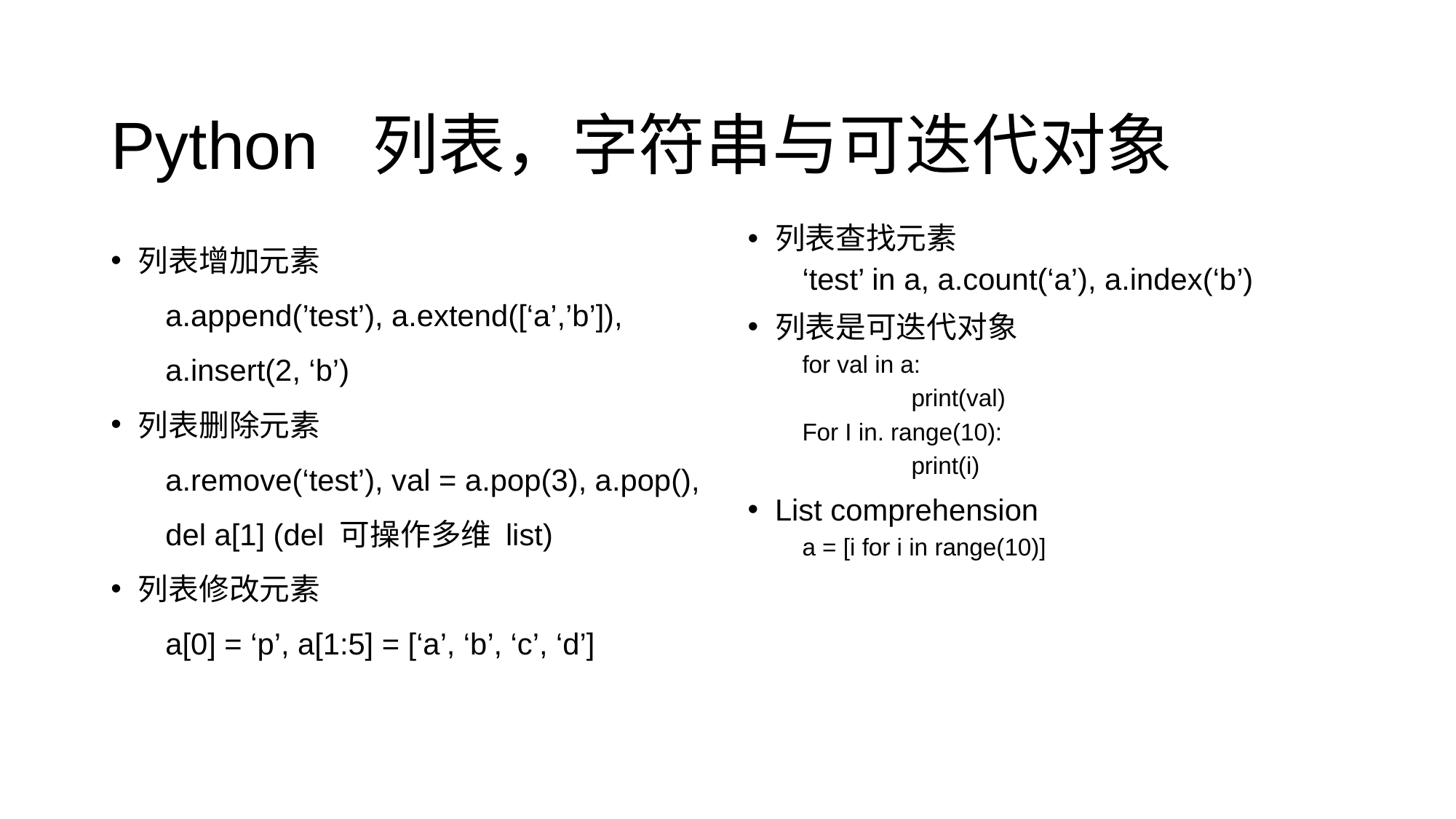

# Python  列表，字符串与可迭代对象
列表增加元素
a.append(’test’), a.extend([‘a’,’b’]), a.insert(2, ‘b’)
列表删除元素
a.remove(‘test’), val = a.pop(3), a.pop(), del a[1] (del 可操作多维 list)
列表修改元素
a[0] = ‘p’, a[1:5] = [‘a’, ‘b’, ‘c’, ‘d’]

列表查找元素
‘test’ in a, a.count(‘a’), a.index(‘b’)
列表是可迭代对象
for val in a:
	print(val)
For I in. range(10):
	print(i)
List comprehension
a = [i for i in range(10)]